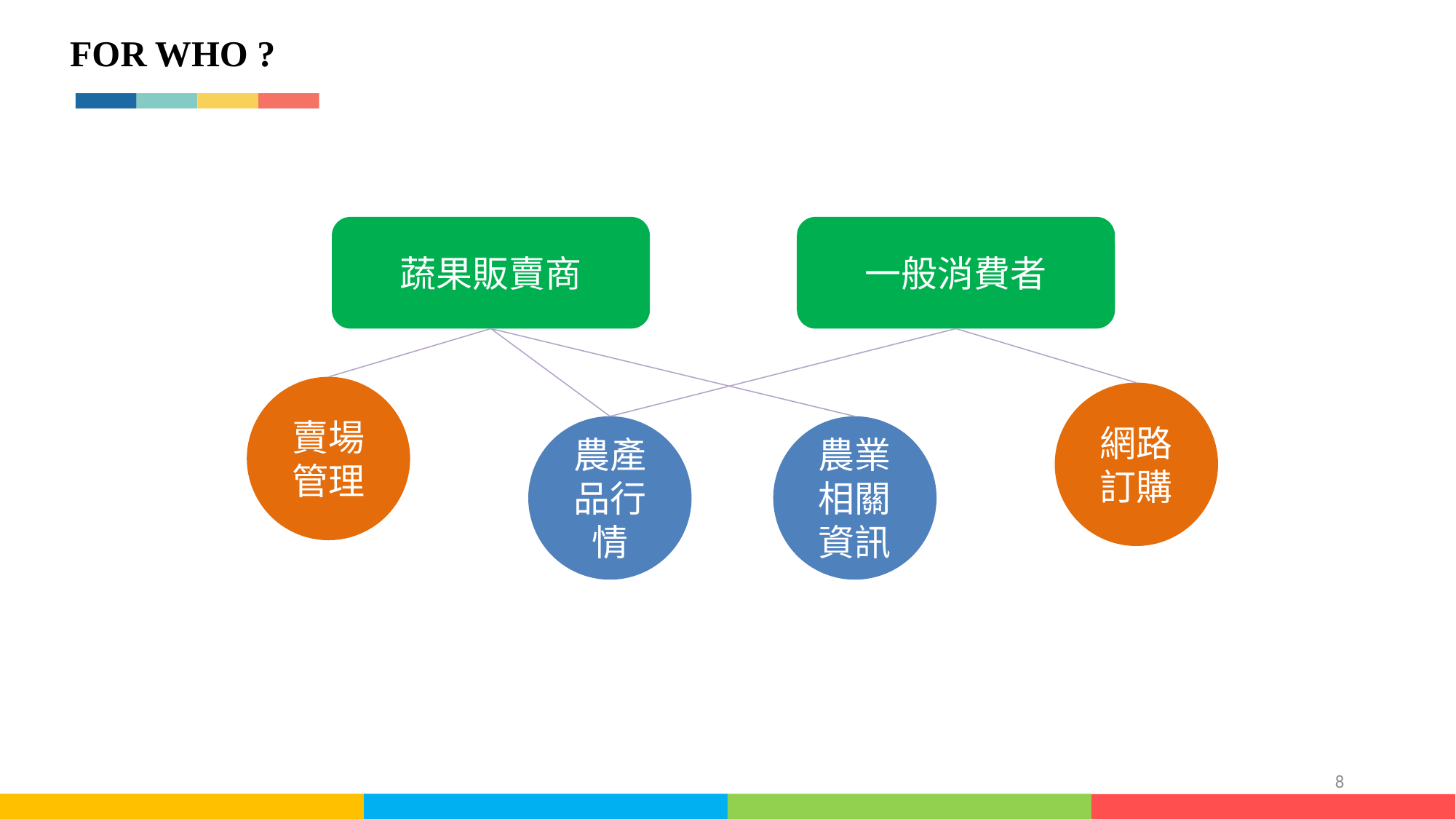

FOR WHO ?

蔬果販賣商
一般消費者
賣場管理
網路訂購
農產品行情
農業相關資訊
8